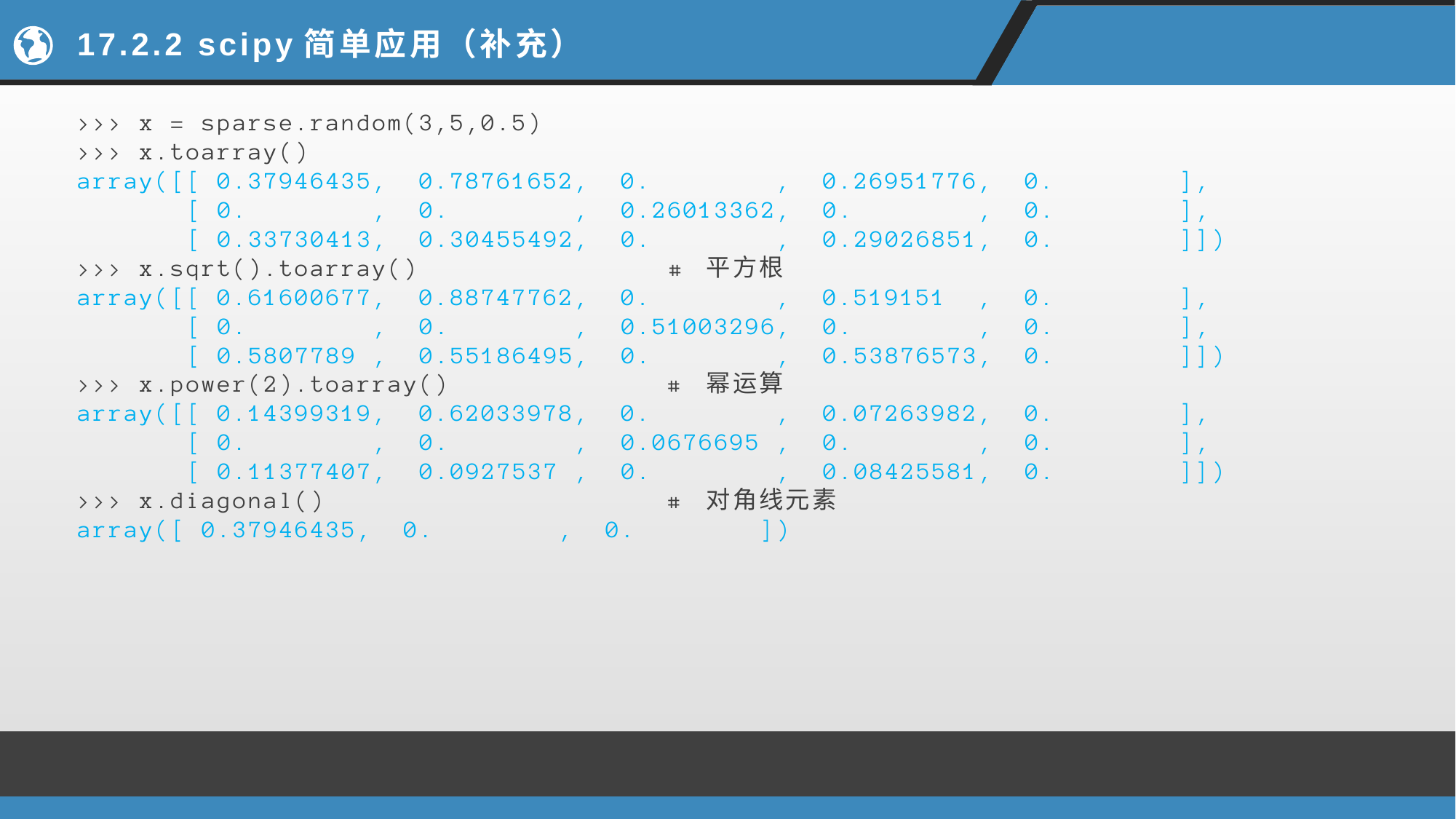

# 17.2.2 scipy简单应用（补充）

>>> x = sparse.random(3,5,0.5)
>>> x.toarray()
array([[ 0.37946435,  0.78761652,  0.        ,  0.26951776,  0.        ],
       [ 0.        ,  0.        ,  0.26013362,  0.        ,  0.        ],
       [ 0.33730413,  0.30455492,  0.        ,  0.29026851,  0.        ]])
>>> x.sqrt().toarray()                # 平方根
array([[ 0.61600677,  0.88747762,  0.        ,  0.519151  ,  0.        ],
       [ 0.        ,  0.        ,  0.51003296,  0.        ,  0.        ],
       [ 0.5807789 ,  0.55186495,  0.        ,  0.53876573,  0.        ]])
>>> x.power(2).toarray()              # 幂运算
array([[ 0.14399319,  0.62033978,  0.        ,  0.07263982,  0.        ],
       [ 0.        ,  0.        ,  0.0676695 ,  0.        ,  0.        ],
       [ 0.11377407,  0.0927537 ,  0.        ,  0.08425581,  0.        ]])
>>> x.diagonal()                      # 对角线元素
array([ 0.37946435,  0.        ,  0.        ])